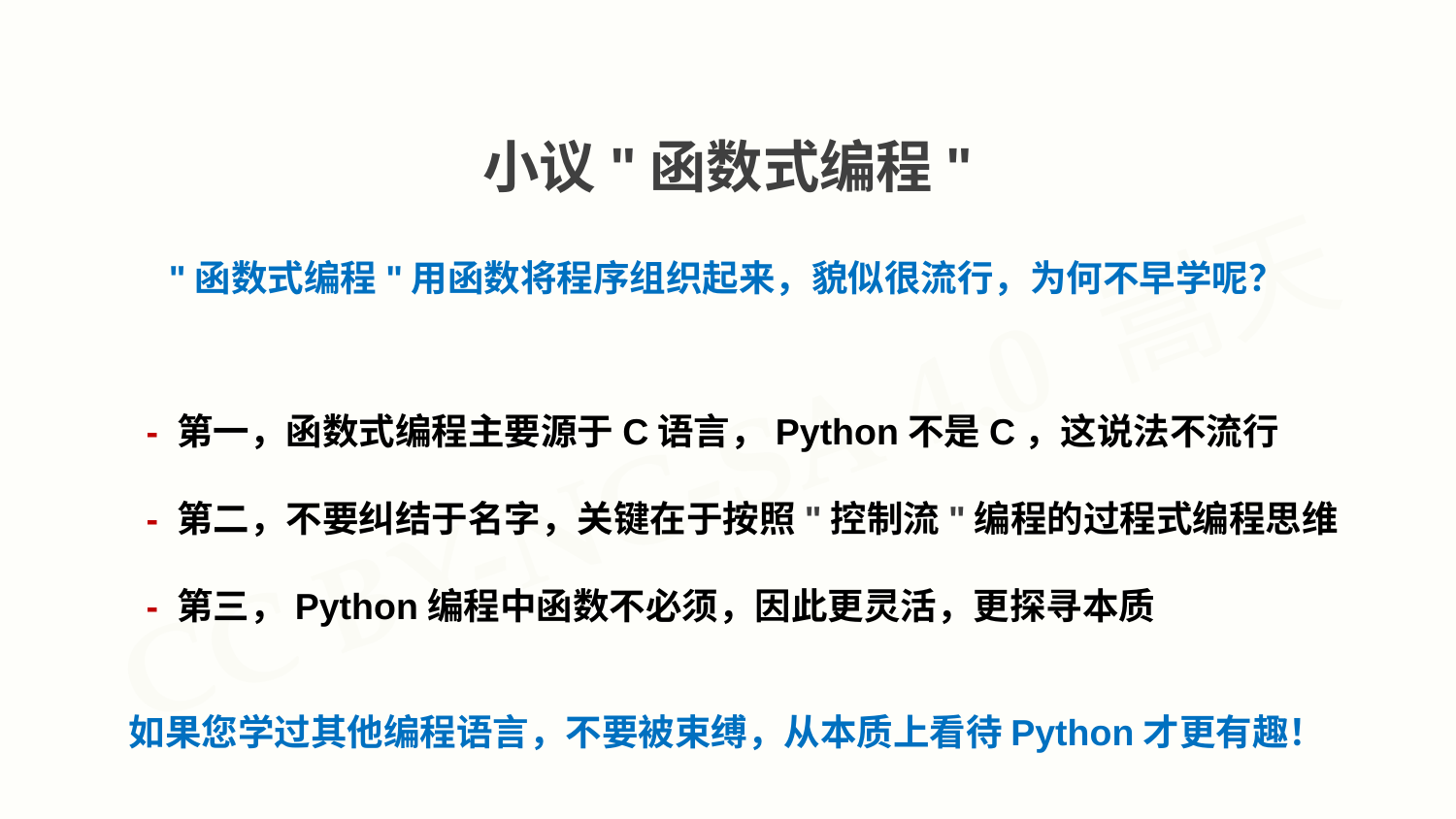

小议"函数式编程"
"函数式编程"用函数将程序组织起来，貌似很流行，为何不早学呢？
- 第一，函数式编程主要源于C语言，Python不是C，这说法不流行
- 第二，不要纠结于名字，关键在于按照"控制流"编程的过程式编程思维
- 第三，Python编程中函数不必须，因此更灵活，更探寻本质
如果您学过其他编程语言，不要被束缚，从本质上看待Python才更有趣！